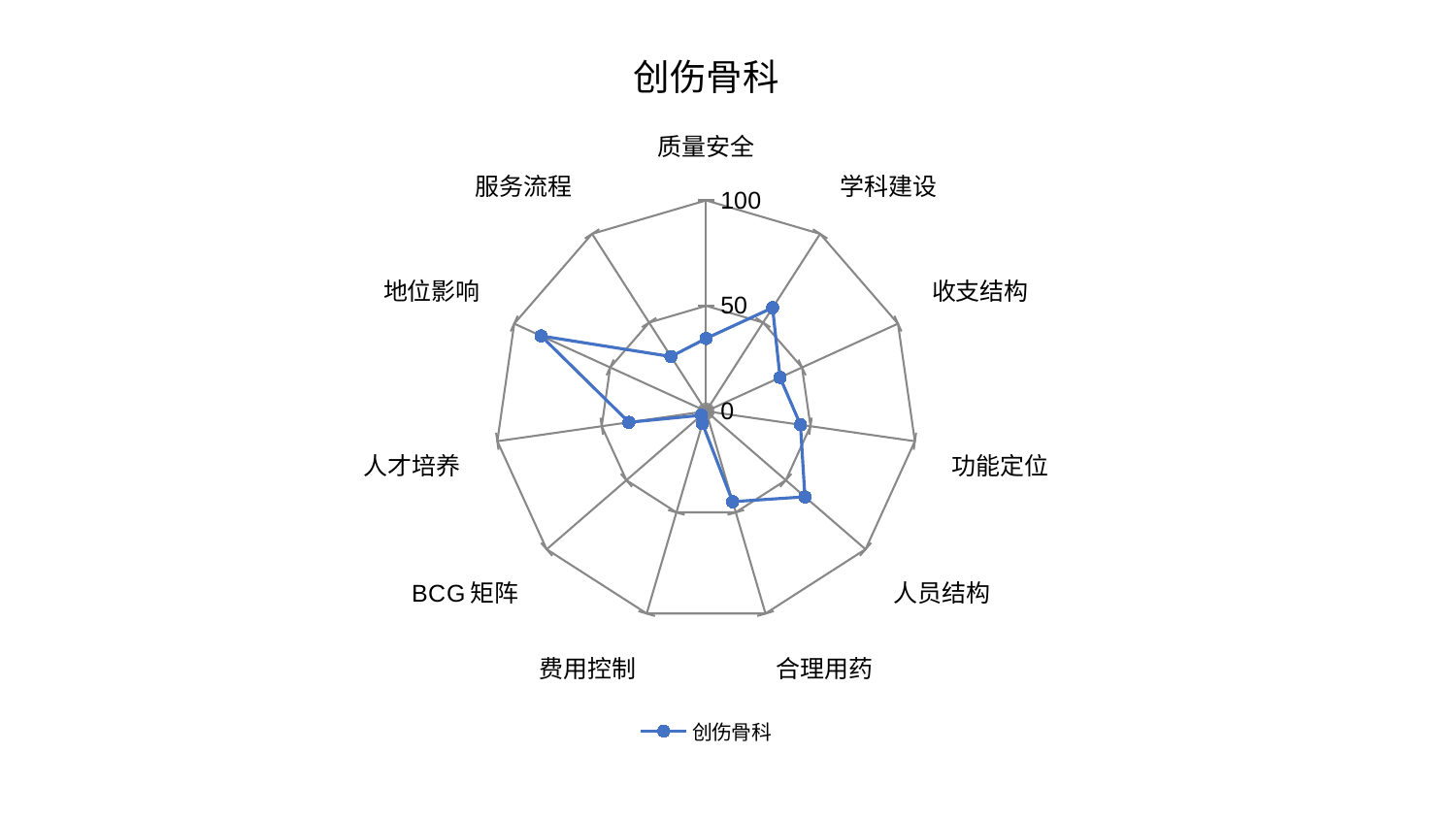

### Chart: 创伤骨科

| Category | 创伤骨科 |
|---|---|
| 质量安全 | 34.51754472604117 |
| 学科建设 | 58.34800356418736 |
| 收支结构 | 38.55811981240826 |
| 功能定位 | 45.21261820248442 |
| 人员结构 | 62.00498386943001 |
| 合理用药 | 44.717994321736384 |
| 费用控制 | 6.129152808173639 |
| BCG矩阵 | 2.9089022706157777 |
| 人才培养 | 36.9759983836731 |
| 地位影响 | 86.00131686397553 |
| 服务流程 | 30.84081202388535 |
168